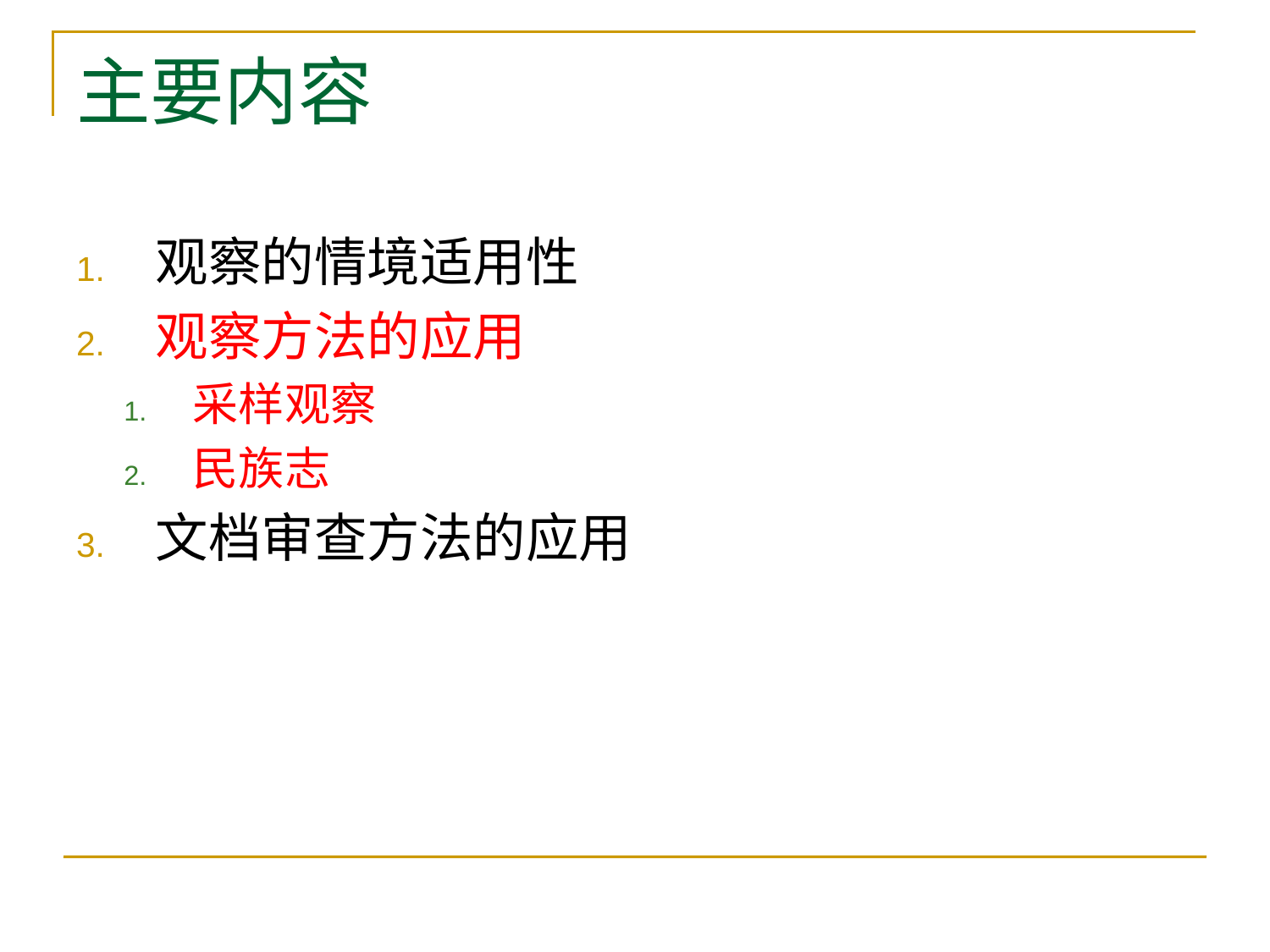

# 主要内容
观察的情境适用性
观察方法的应用
采样观察
民族志
文档审查方法的应用